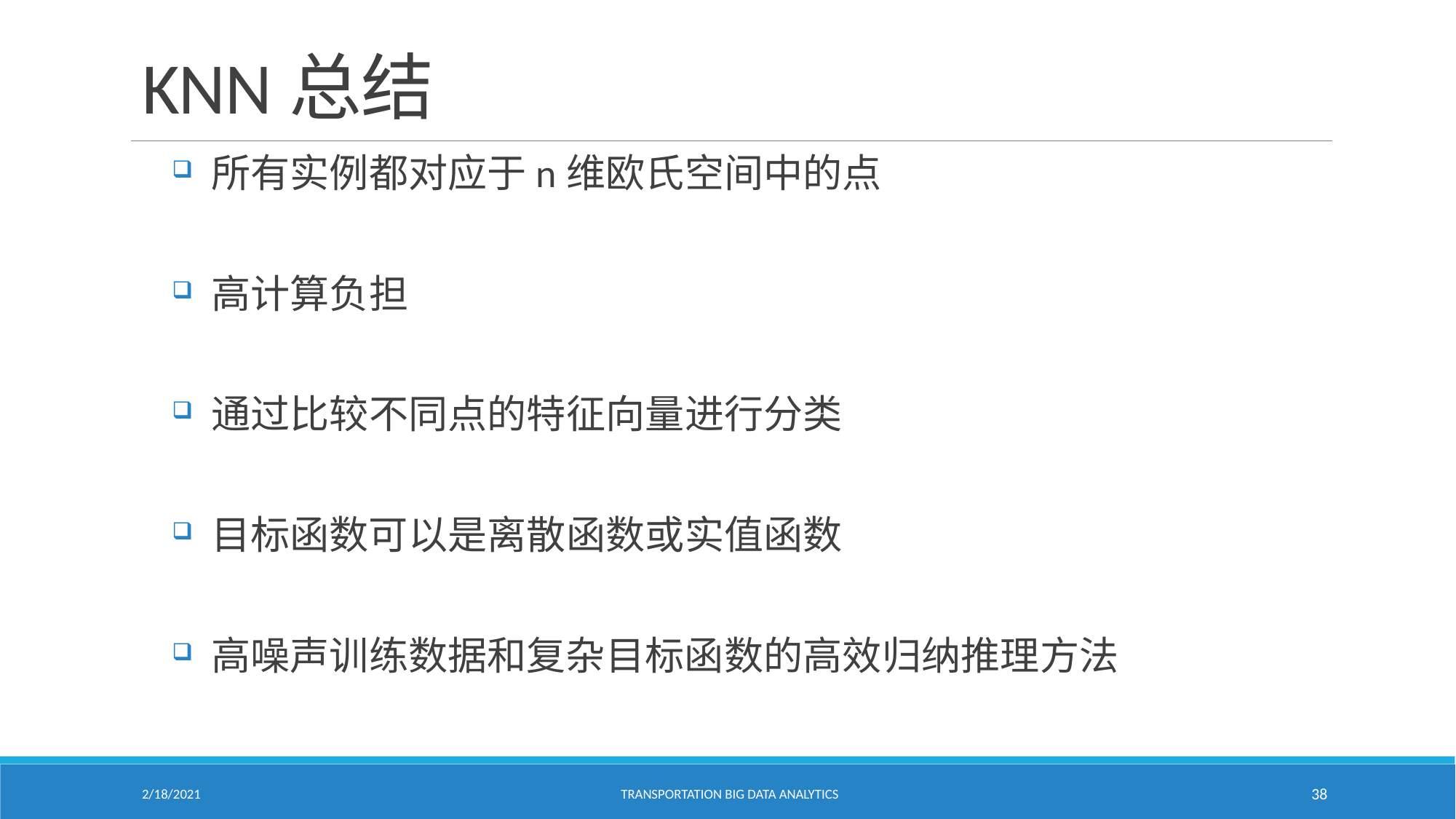

# KNN总结
所有实例都对应于n维欧氏空间中的点

高计算负担

通过比较不同点的特征向量进行分类

目标函数可以是离散函数或实值函数

高噪声训练数据和复杂目标函数的高效归纳推理方法
2/18/2021
Transportation Big Data Analytics
38